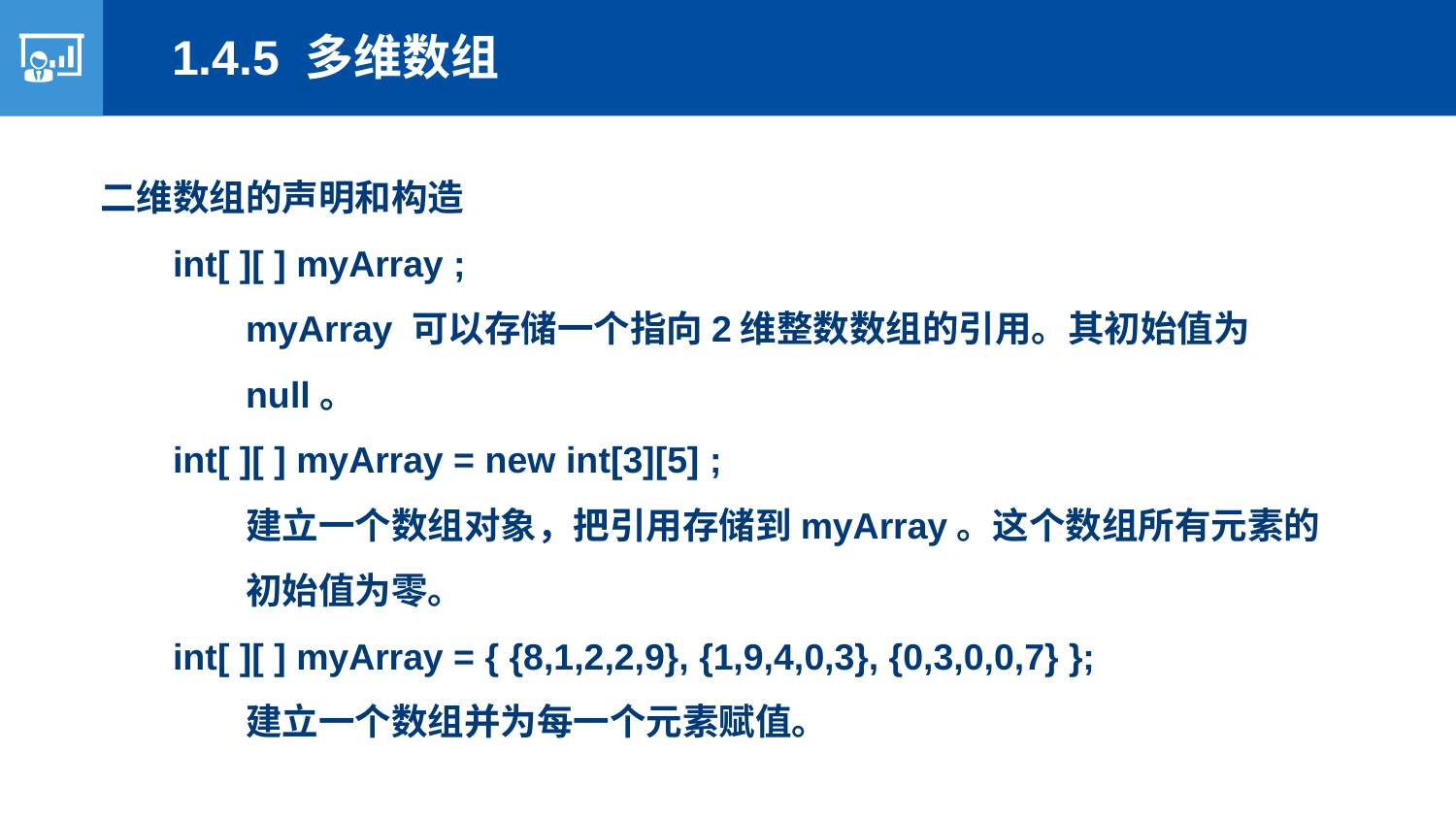

1.4.5 多维数组
二维数组的声明和构造
int[ ][ ] myArray ;
myArray 可以存储一个指向2维整数数组的引用。其初始值为null。
int[ ][ ] myArray = new int[3][5] ;
建立一个数组对象，把引用存储到myArray。这个数组所有元素的初始值为零。
int[ ][ ] myArray = { {8,1,2,2,9}, {1,9,4,0,3}, {0,3,0,0,7} };
建立一个数组并为每一个元素赋值。